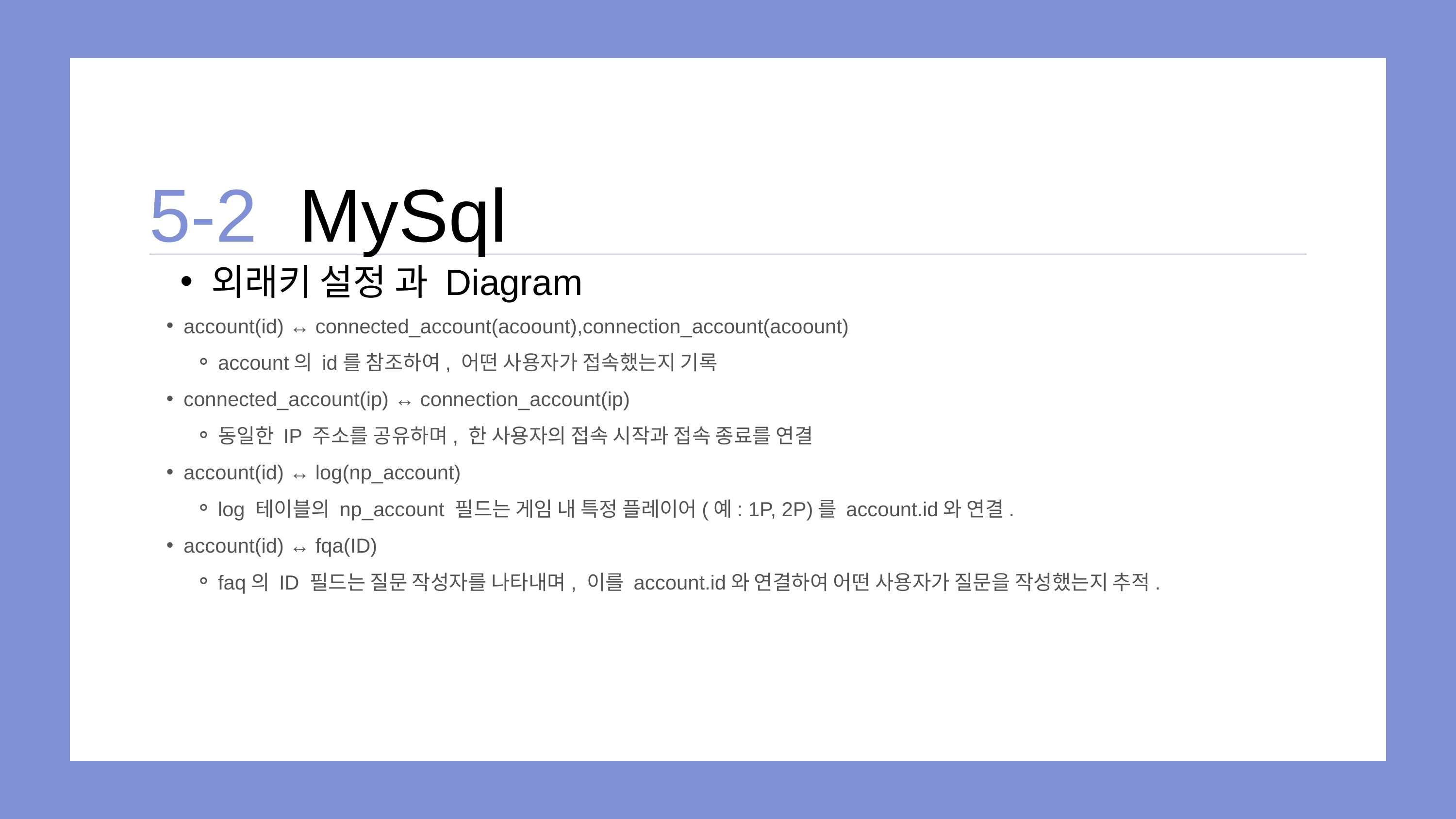

5-2
MySql
외래키 설정 과 Diagram

account(id) ↔ connected_account(acoount),connection_account(acoount)
account의 id를 참조하여, 어떤 사용자가 접속했는지 기록
connected_account(ip) ↔ connection_account(ip)
동일한 IP 주소를 공유하며, 한 사용자의 접속 시작과 접속 종료를 연결
account(id) ↔ log(np_account)
log 테이블의 np_account 필드는 게임 내 특정 플레이어(예: 1P, 2P)를 account.id와 연결.
account(id) ↔ fqa(ID)
faq의 ID 필드는 질문 작성자를 나타내며, 이를 account.id와 연결하여 어떤 사용자가 질문을 작성했는지 추적.